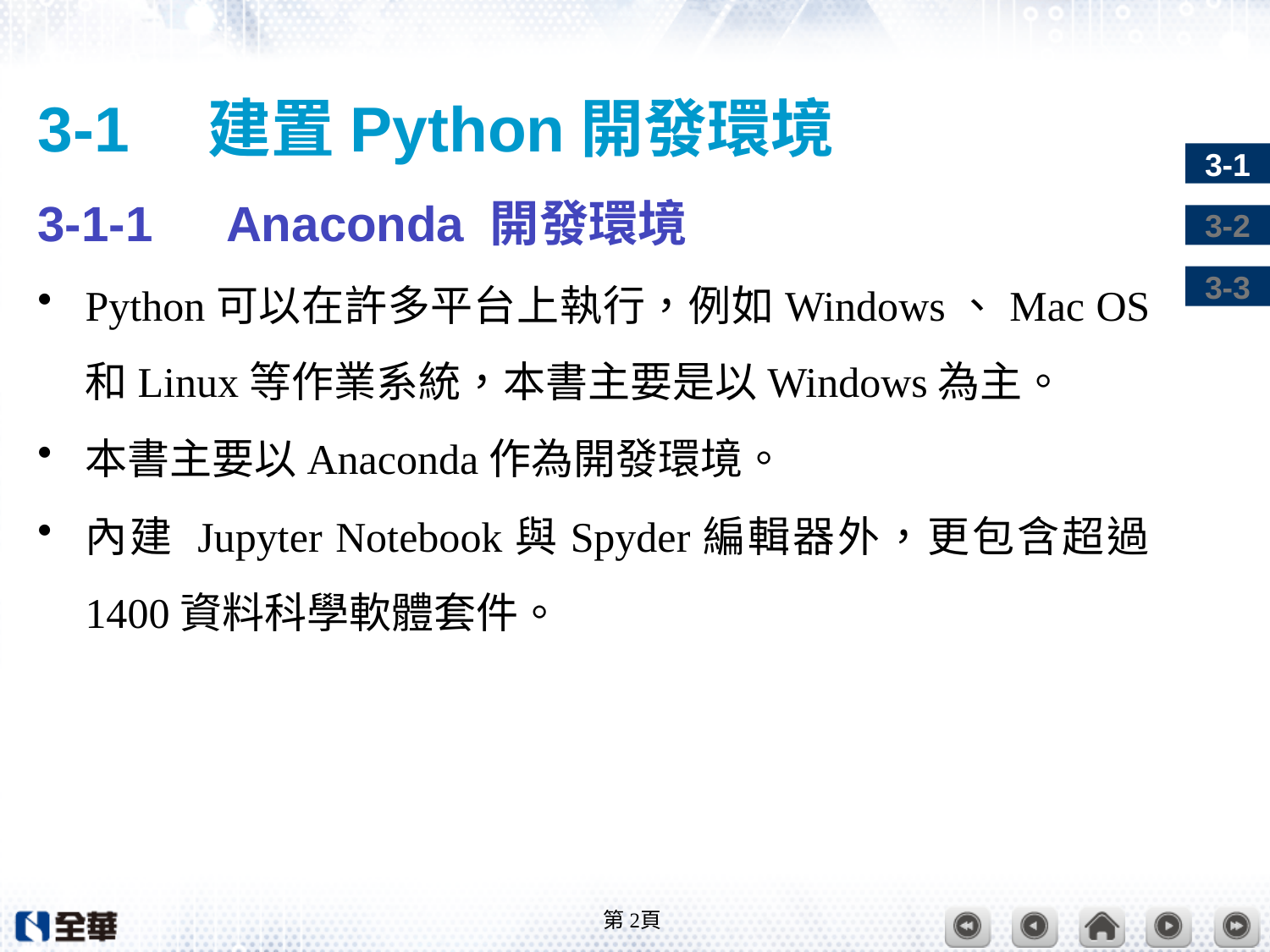

# 3-1　建置Python開發環境
3-1-1　Anaconda 開發環境
Python可以在許多平台上執行，例如Windows、Mac OS和Linux等作業系統，本書主要是以Windows為主。
本書主要以Anaconda作為開發環境。
內建 Jupyter Notebook與Spyder編輯器外，更包含超過1400資料科學軟體套件。